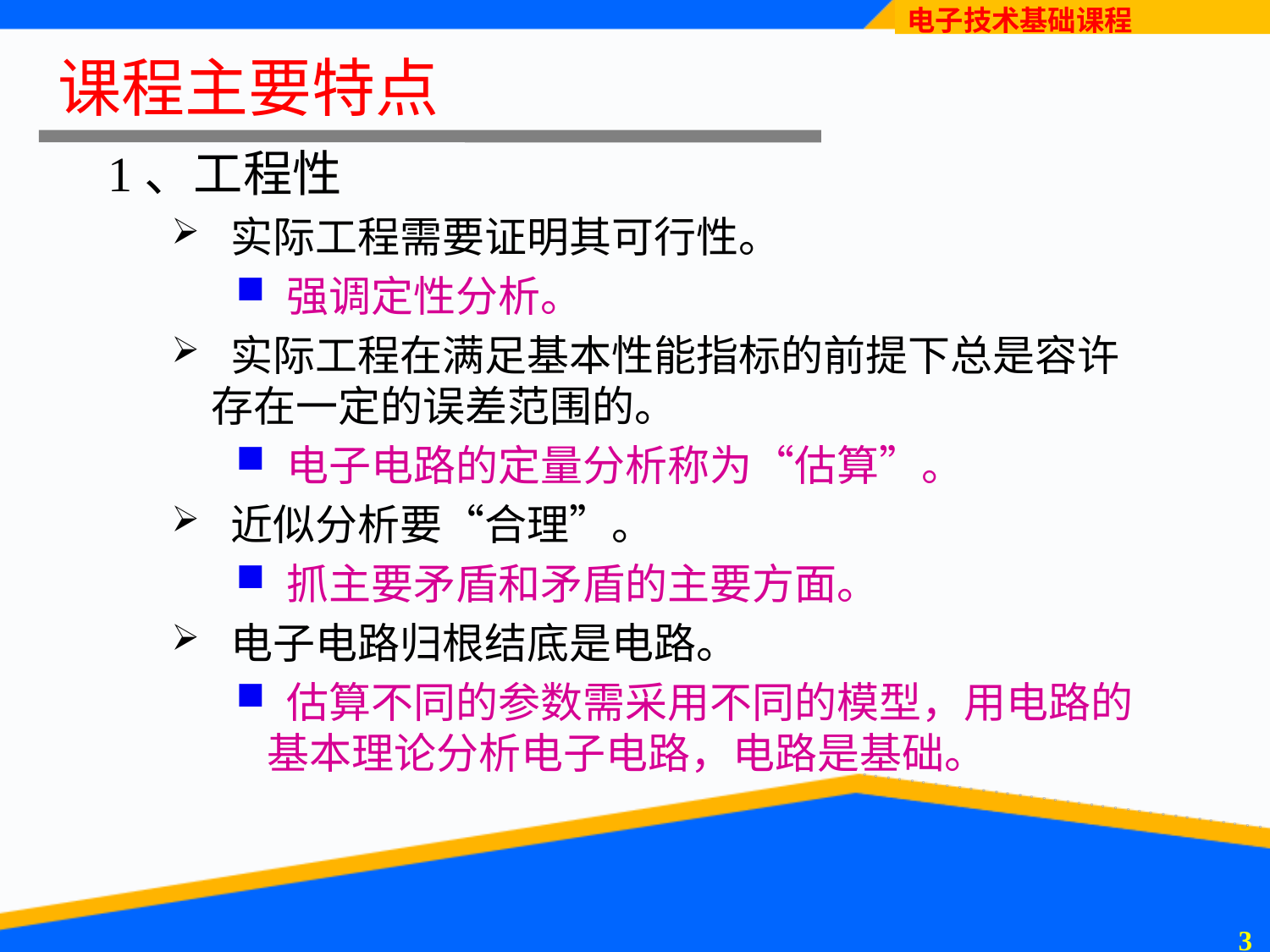

# 课程主要特点
1、工程性
 实际工程需要证明其可行性。
 强调定性分析。
 实际工程在满足基本性能指标的前提下总是容许存在一定的误差范围的。
 电子电路的定量分析称为“估算”。
 近似分析要“合理”。
 抓主要矛盾和矛盾的主要方面。
 电子电路归根结底是电路。
 估算不同的参数需采用不同的模型，用电路的基本理论分析电子电路，电路是基础。
3